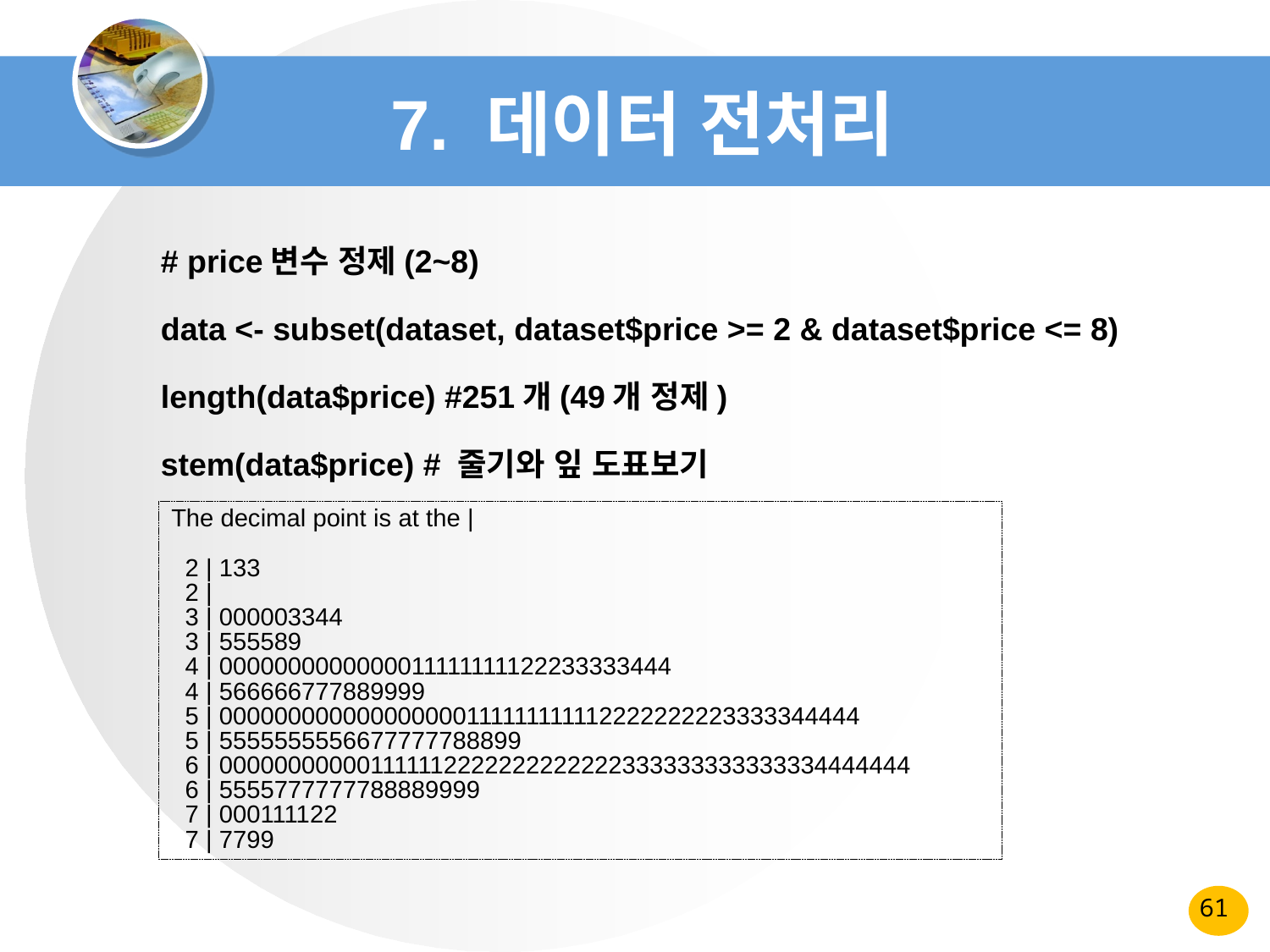

# 7. 데이터 전처리
# price변수 정제(2~8)
data <- subset(dataset, dataset$price >= 2 & dataset$price <= 8)
length(data$price) #251개(49개 정제)
stem(data$price) # 줄기와 잎 도표보기
The decimal point is at the |

  2 | 133
  2 |
  3 | 000003344
  3 | 555589
  4 | 0000000000000011111111122233333444
  4 | 566666777889999
  5 | 000000000000000000111111111112222222223333344444
  5 | 5555555556677777788899
  6 | 000000000001111112222222222222333333333333334444444
  6 | 5555777777788889999
  7 | 000111122
  7 | 7799
61